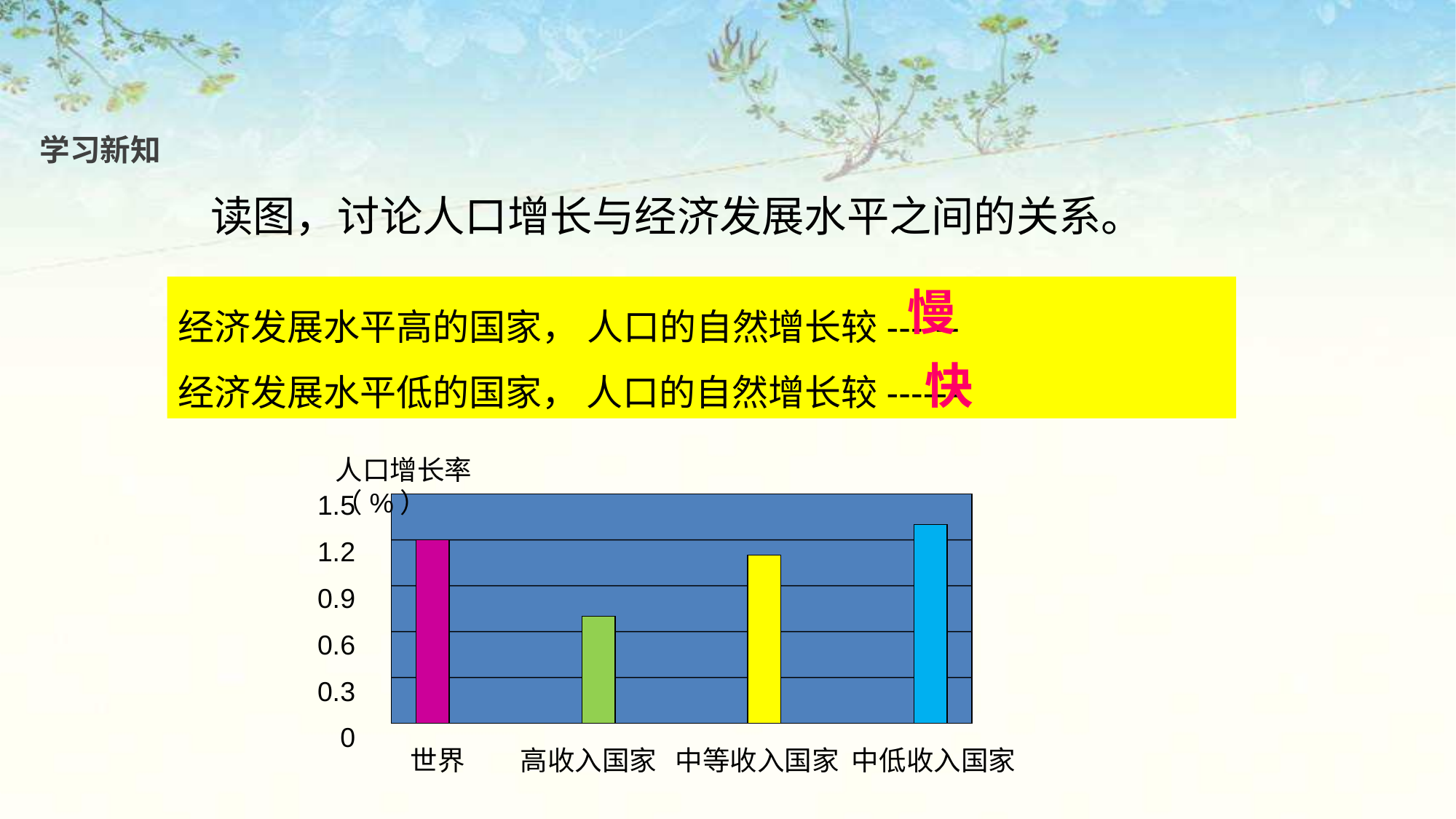

学习新知
读图，讨论人口增长与经济发展水平之间的关系。
经济发展水平高的国家， 人口的自然增长较------
经济发展水平低的国家， 人口的自然增长较------
慢
快
人口增长率（%）
1.5
1.2
0.9
0.6
0.3
0

世界         高收入国家   中等收入国家  中低收入国家